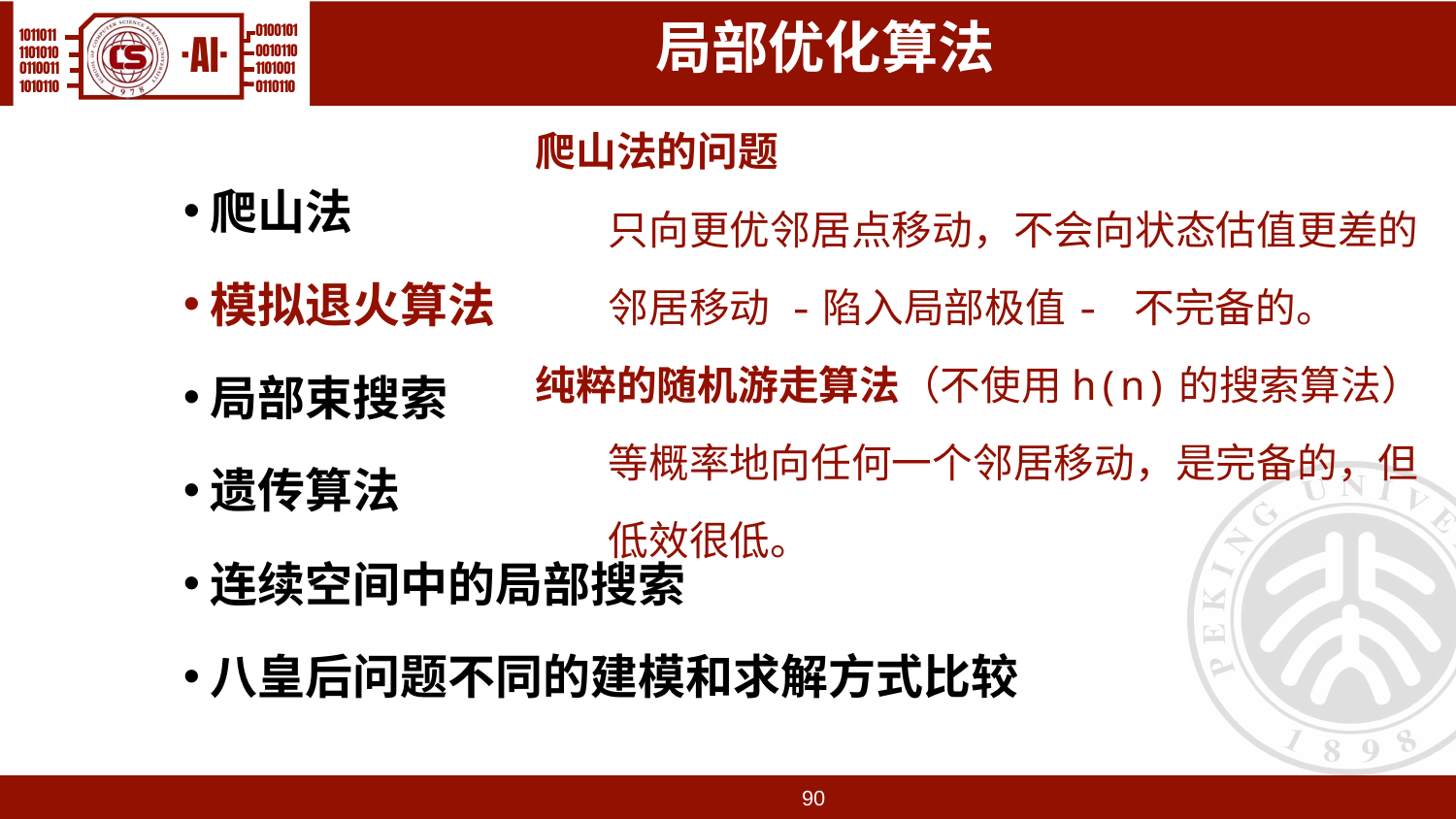

# 局部优化算法
爬山法的问题
只向更优邻居点移动，不会向状态估值更差的邻居移动 -陷入局部极值- 不完备的。
纯粹的随机游走算法（不使用h(n)的搜索算法）
等概率地向任何一个邻居移动，是完备的，但低效很低。
爬山法
模拟退火算法
局部束搜索
遗传算法
连续空间中的局部搜索
八皇后问题不同的建模和求解方式比较
90